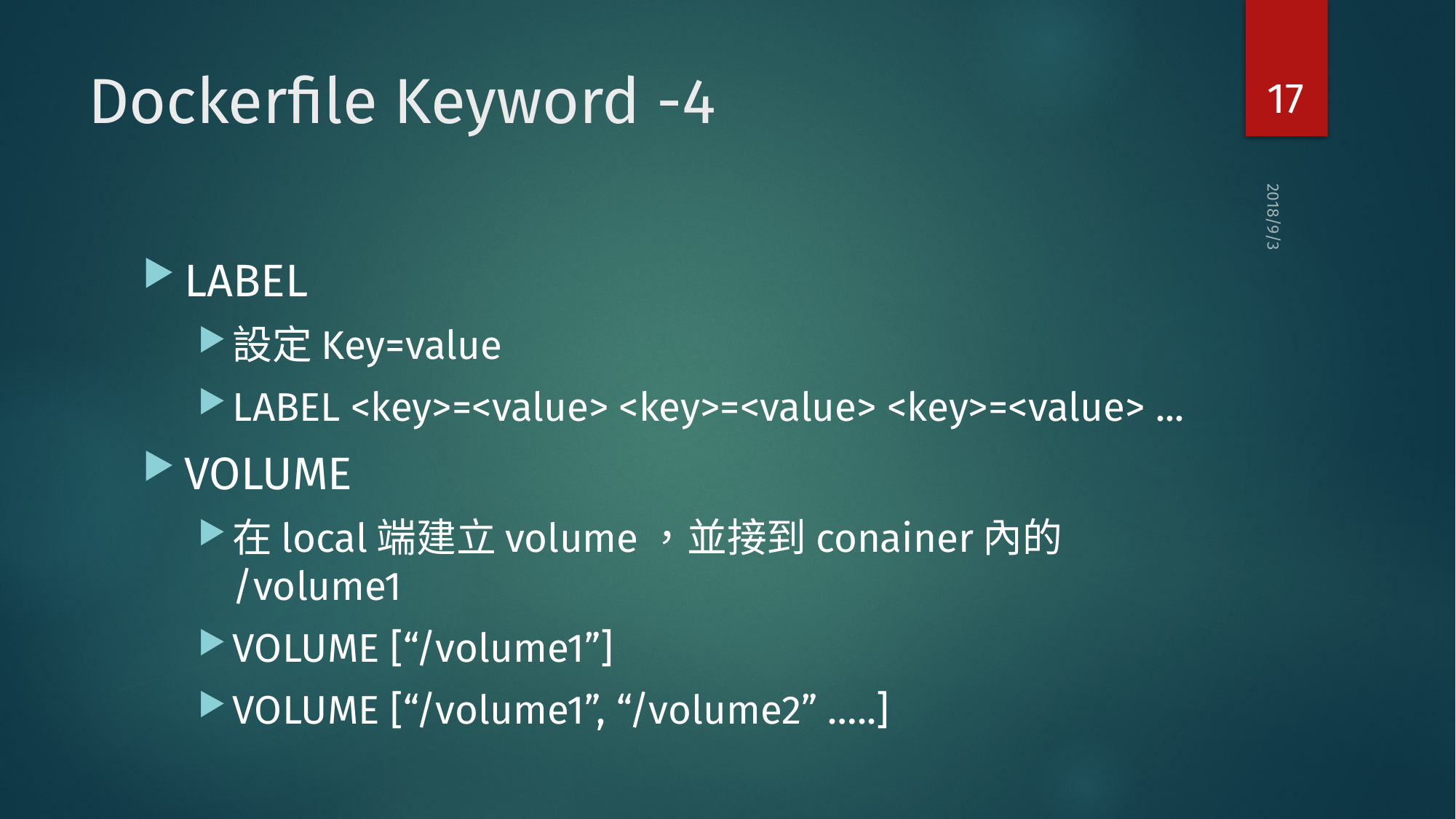

17
# Dockerfile Keyword -4
2018/9/3
LABEL
設定Key=value
LABEL <key>=<value> <key>=<value> <key>=<value> ...
VOLUME
在local端建立volume，並接到conainer內的 /volume1
VOLUME [“/volume1”]
VOLUME [“/volume1”, “/volume2” …..]